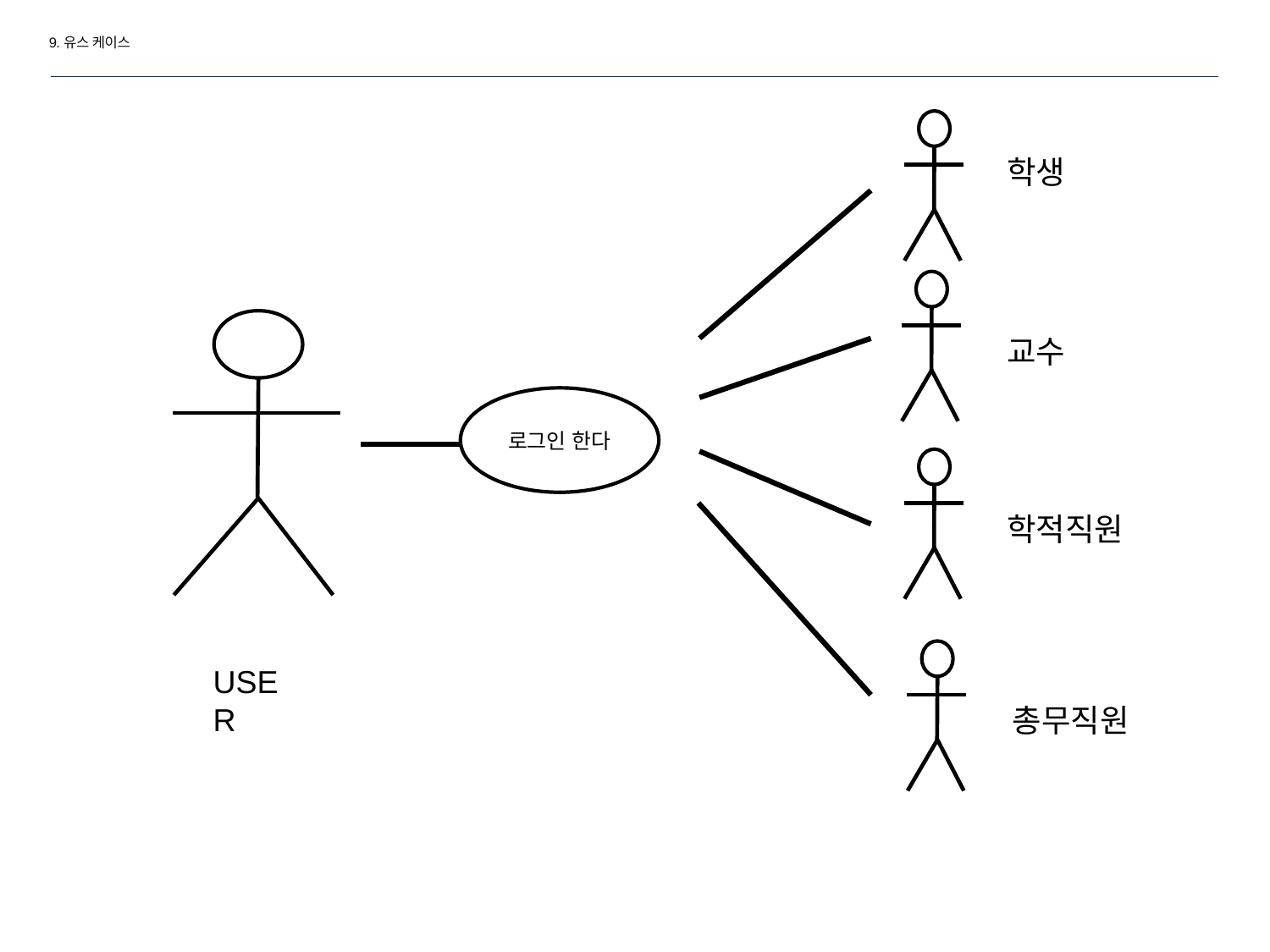

9.유스 케이스

학생

교수

학적직원

총무직원

로그인 한다
USER